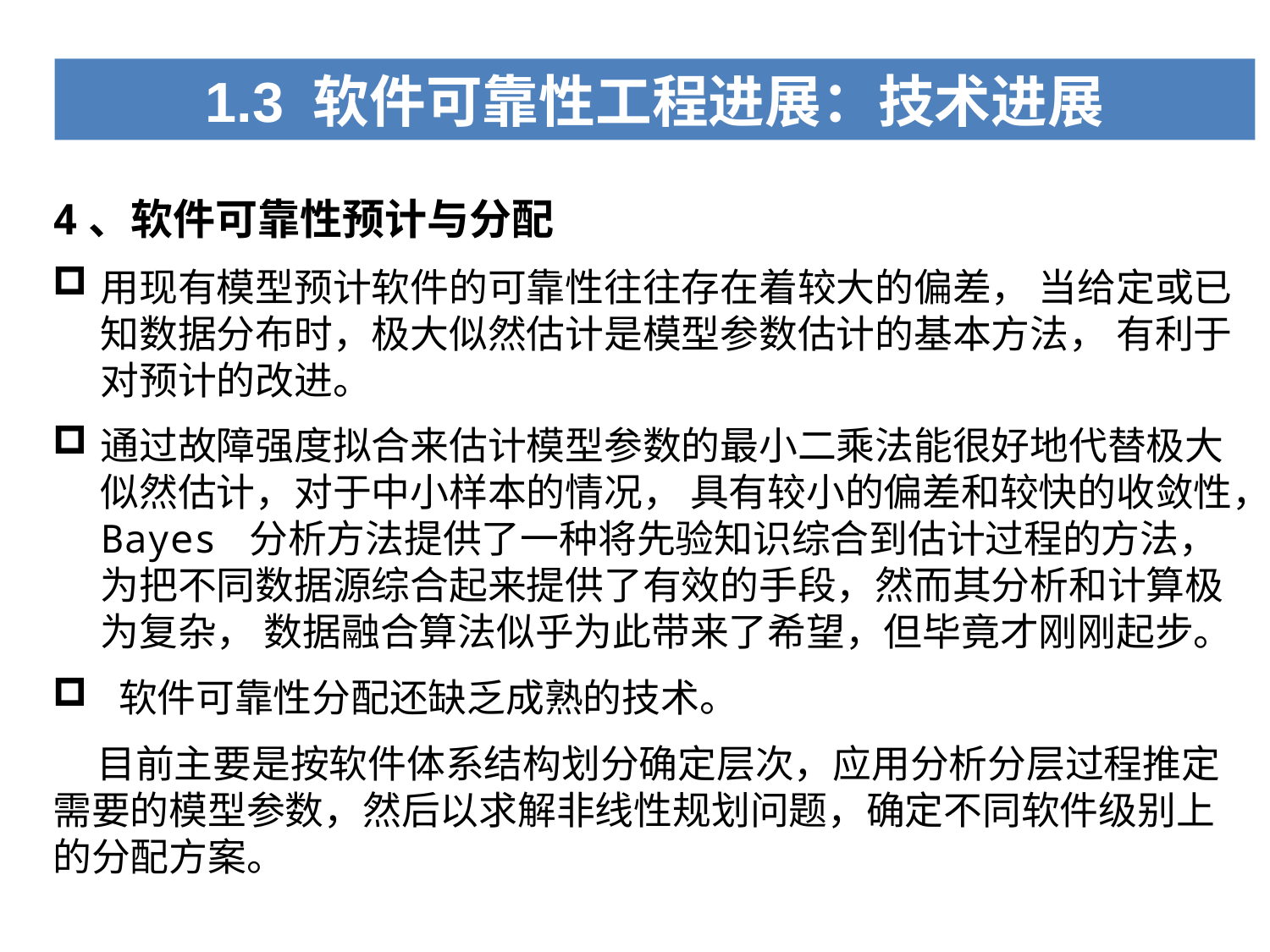

1.3 软件可靠性工程进展：技术进展
4、软件可靠性预计与分配
用现有模型预计软件的可靠性往往存在着较大的偏差， 当给定或已知数据分布时，极大似然估计是模型参数估计的基本方法， 有利于对预计的改进。
通过故障强度拟合来估计模型参数的最小二乘法能很好地代替极大似然估计，对于中小样本的情况， 具有较小的偏差和较快的收敛性，Bayes 分析方法提供了一种将先验知识综合到估计过程的方法， 为把不同数据源综合起来提供了有效的手段，然而其分析和计算极为复杂， 数据融合算法似乎为此带来了希望，但毕竟才刚刚起步。
 软件可靠性分配还缺乏成熟的技术。
    目前主要是按软件体系结构划分确定层次，应用分析分层过程推定需要的模型参数，然后以求解非线性规划问题，确定不同软件级别上的分配方案。